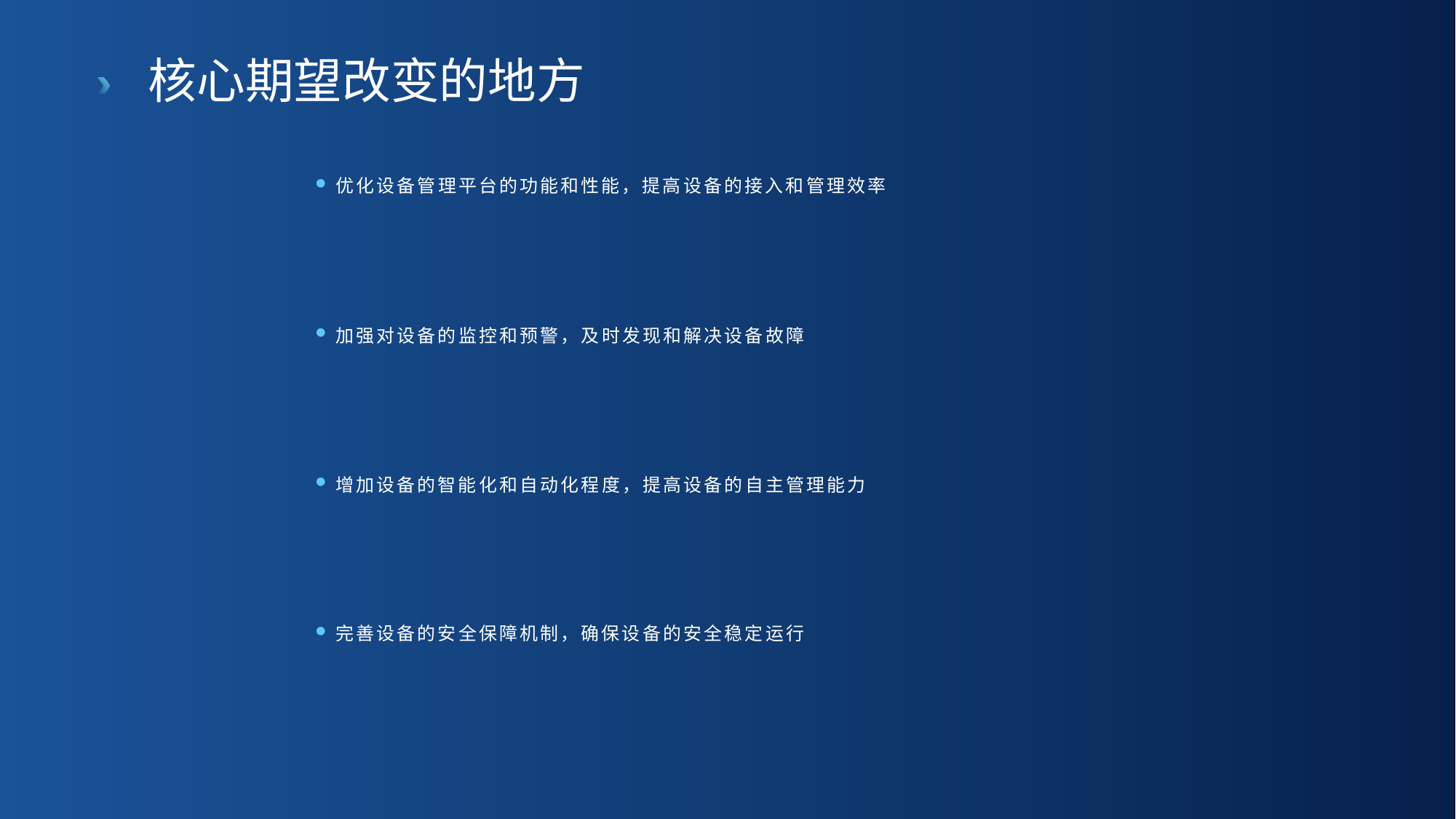

# 核心期望改变的地方
优化设备管理平台的功能和性能，提高设备的接入和管理效率
加强对设备的监控和预警，及时发现和解决设备故障
增加设备的智能化和自动化程度，提高设备的自主管理能力
完善设备的安全保障机制，确保设备的安全稳定运行